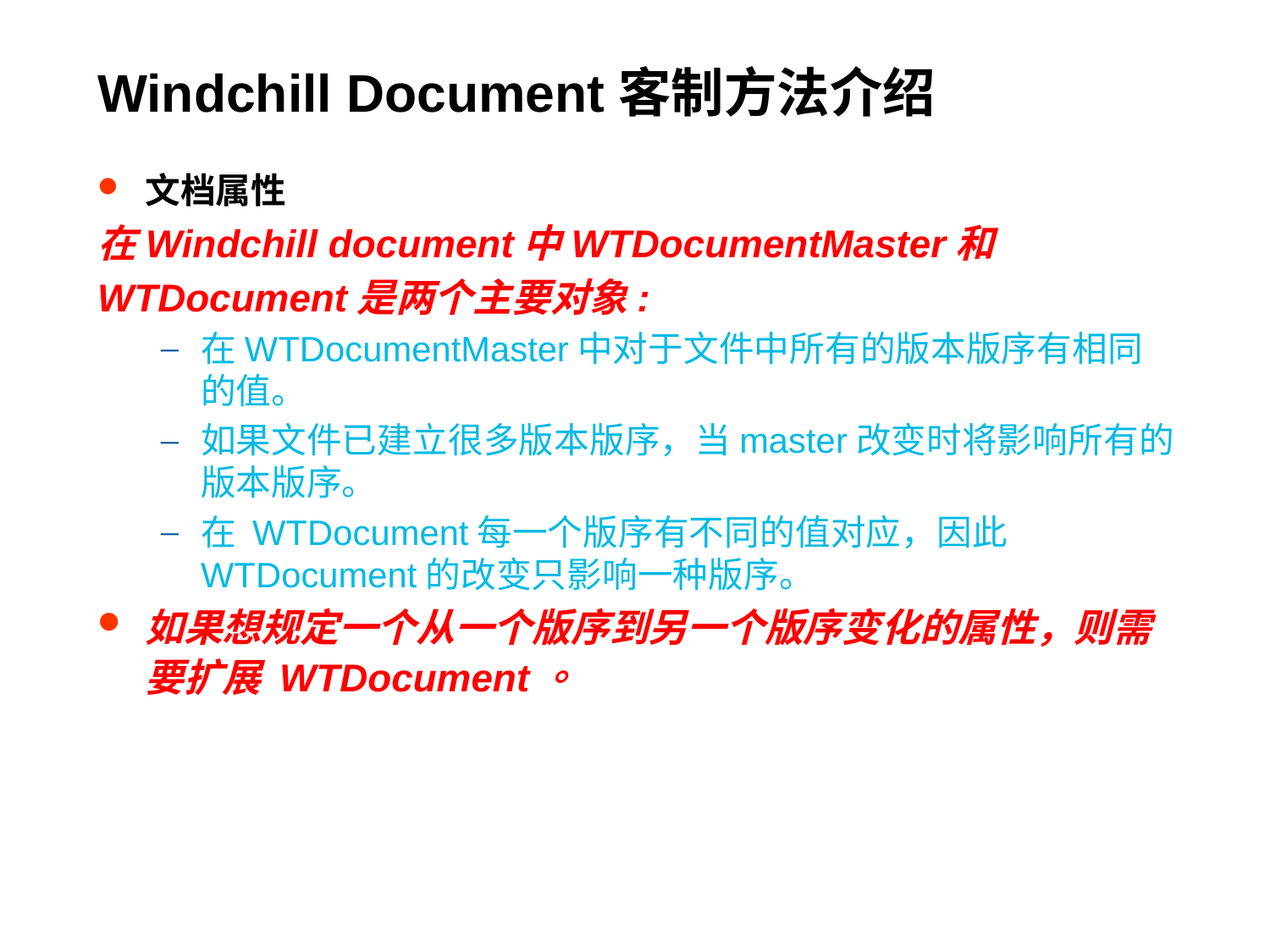

# Windchill Document客制方法介绍
文档属性
在Windchill document中WTDocumentMaster和
WTDocument是两个主要对象:
在WTDocumentMaster中对于文件中所有的版本版序有相同的值。
如果文件已建立很多版本版序，当master改变时将影响所有的版本版序。
在 WTDocument每一个版序有不同的值对应，因此WTDocument的改变只影响一种版序。
如果想规定一个从一个版序到另一个版序变化的属性，则需要扩展 WTDocument。